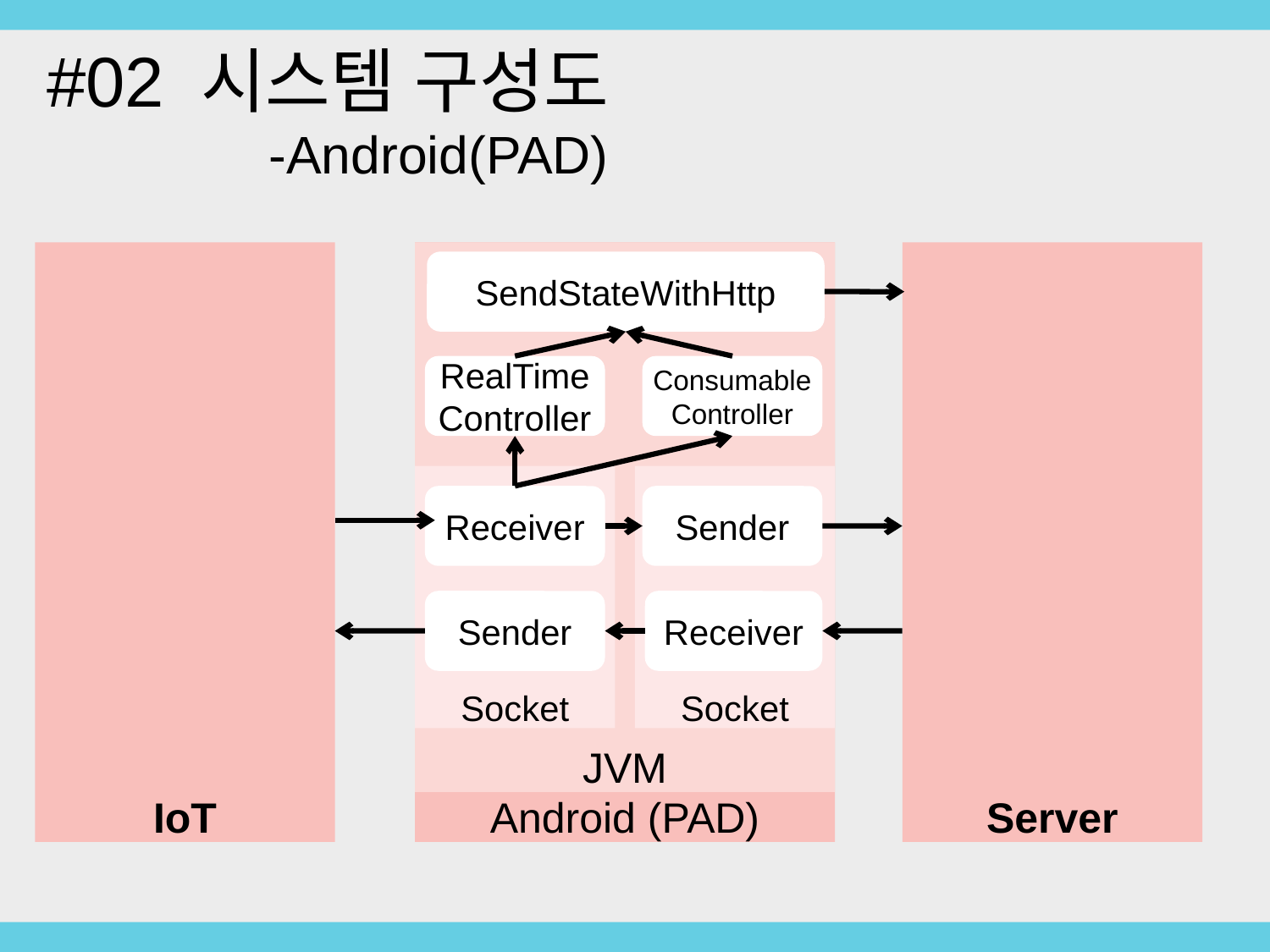

#02 시스템 구성도
-Android(PAD)
IoT
Android (PAD)
JVM
Server
SendStateWithHttp
RealTime
Controller
Consumable
Controller
Socket
Socket
Receiver
Sender
Sender
Receiver